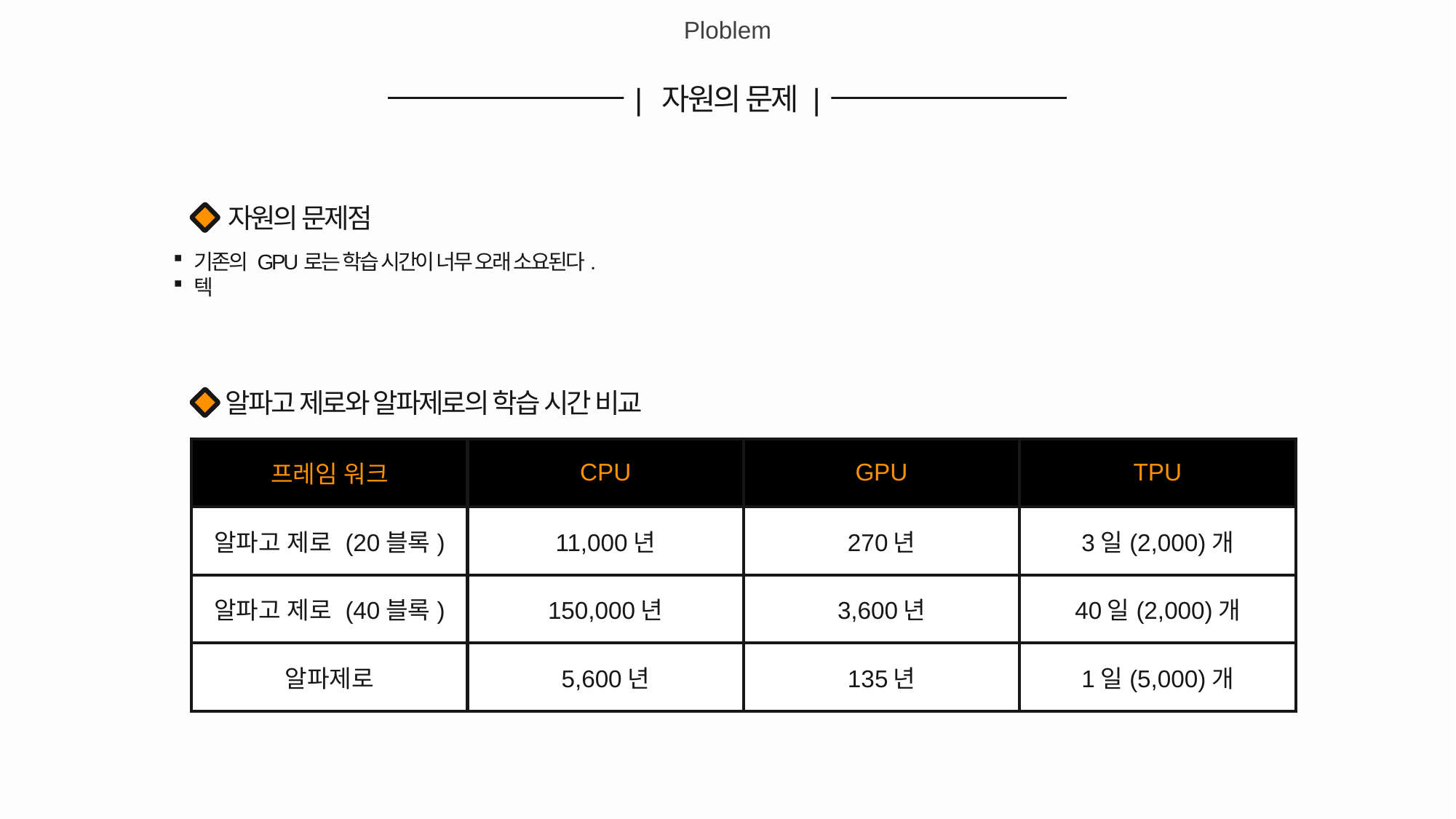

Ploblem
|  자원의 문제 |
자원의 문제점

기존의 GPU로는 학습 시간이 너무 오래 소요된다.
텍
알파고 제로와 알파제로의 학습 시간 비교

| 프레임 워크 | CPU | GPU | TPU |
| --- | --- | --- | --- |
| 알파고 제로 (20블록) | 11,000년 | 270년 | 3일(2,000)개 |
| 알파고 제로 (40블록) | 150,000년 | 3,600년 | 40일(2,000)개 |
| 알파제로 | 5,600년 | 135년 | 1일(5,000)개 |